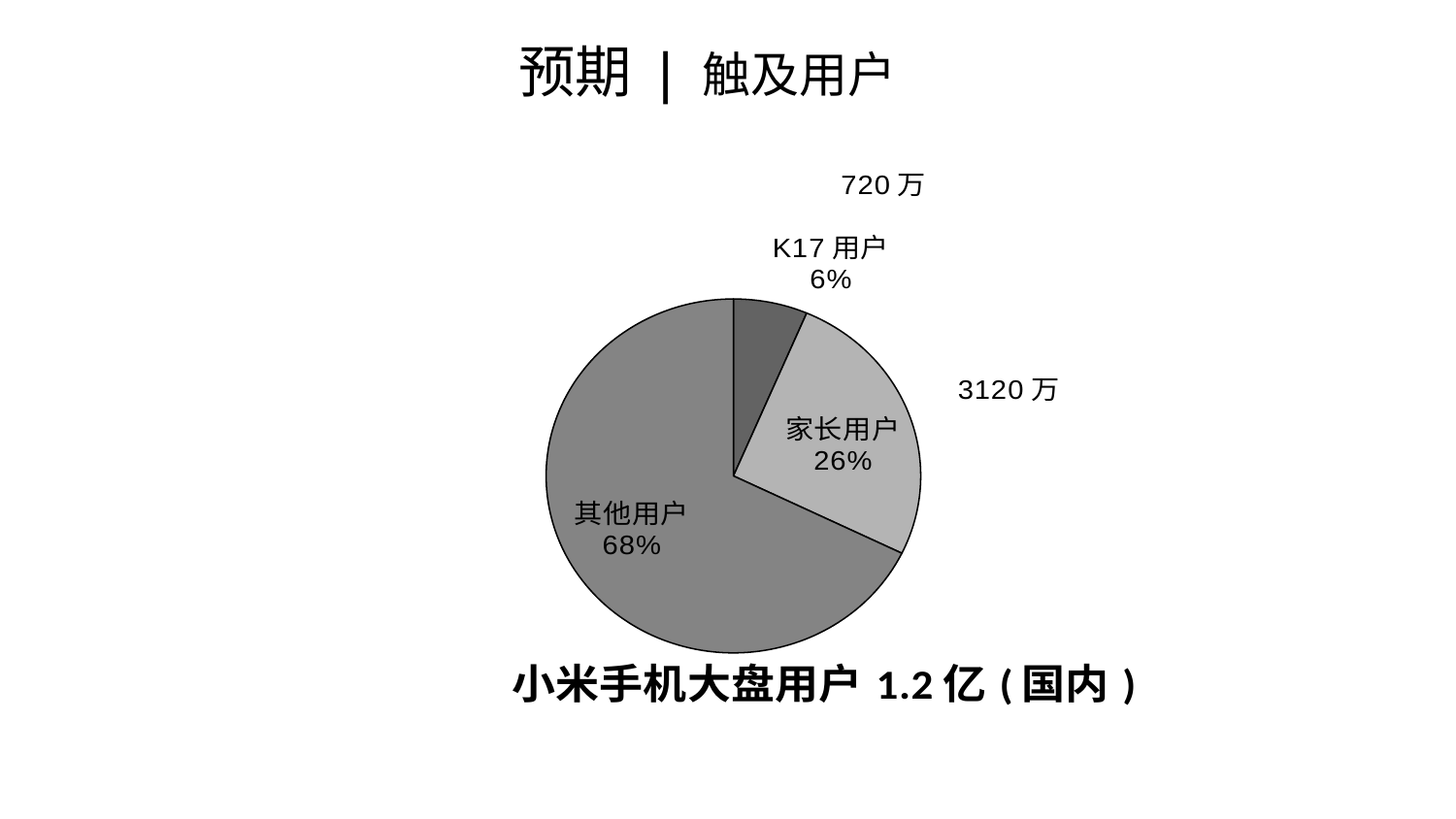

# 预期 | 触及用户

### Chart: 小米手机大盘用户1.2亿(国内)

| Category | 大盘用户 |
|---|---|
| K17用户 | 0.064 |
| 家长用户 | 0.258 |
| 其他用户 | 0.678 |
 K17
用户